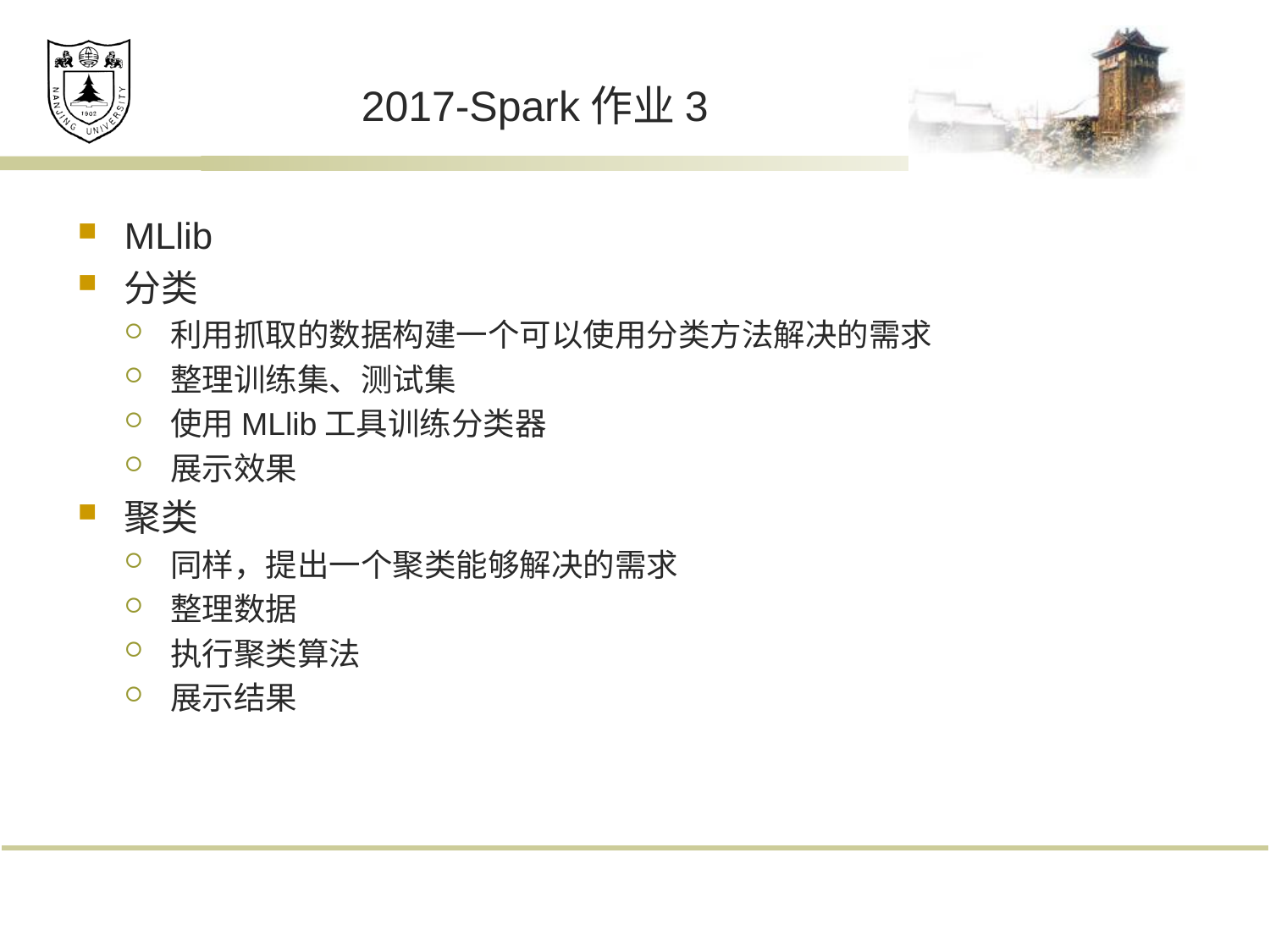

# 2017-Spark作业3
MLlib
分类
利用抓取的数据构建一个可以使用分类方法解决的需求
整理训练集、测试集
使用MLlib工具训练分类器
展示效果
聚类
同样，提出一个聚类能够解决的需求
整理数据
执行聚类算法
展示结果